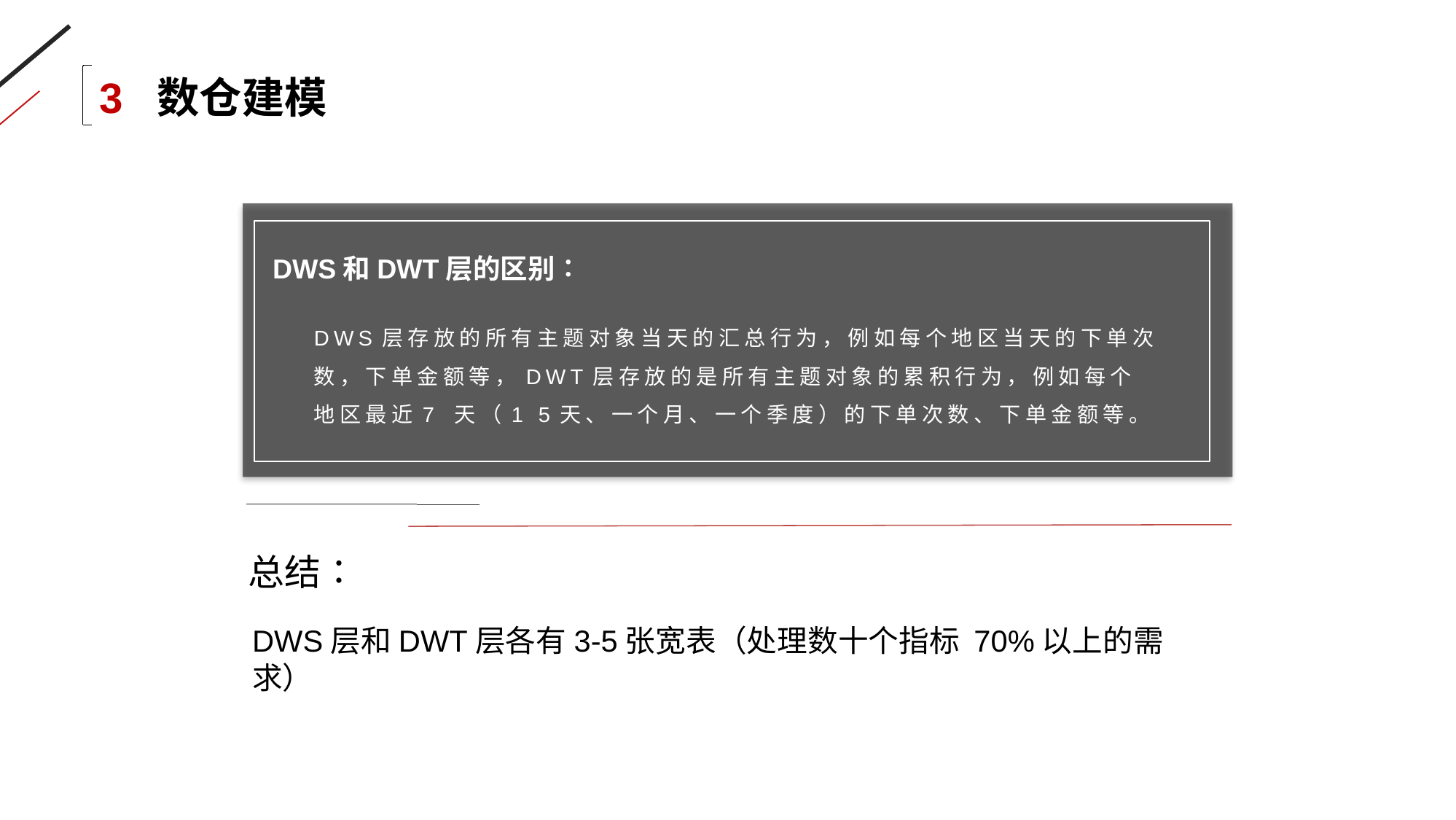

3  数仓建模

DWS和DWT层的区别∶
DWS层存放的所有主题对象当天的汇总行为，例如每个地区当天的下单次数，下单金额等，DWT层存放的是所有主题对象的累积行为，例如每个地区最近7 天（1 5天、一个月、一个季度）的下单次数、下单金额等。

总结∶
DWS层和DWT层各有3-5张宽表（处理数十个指标 70%以上的需求）